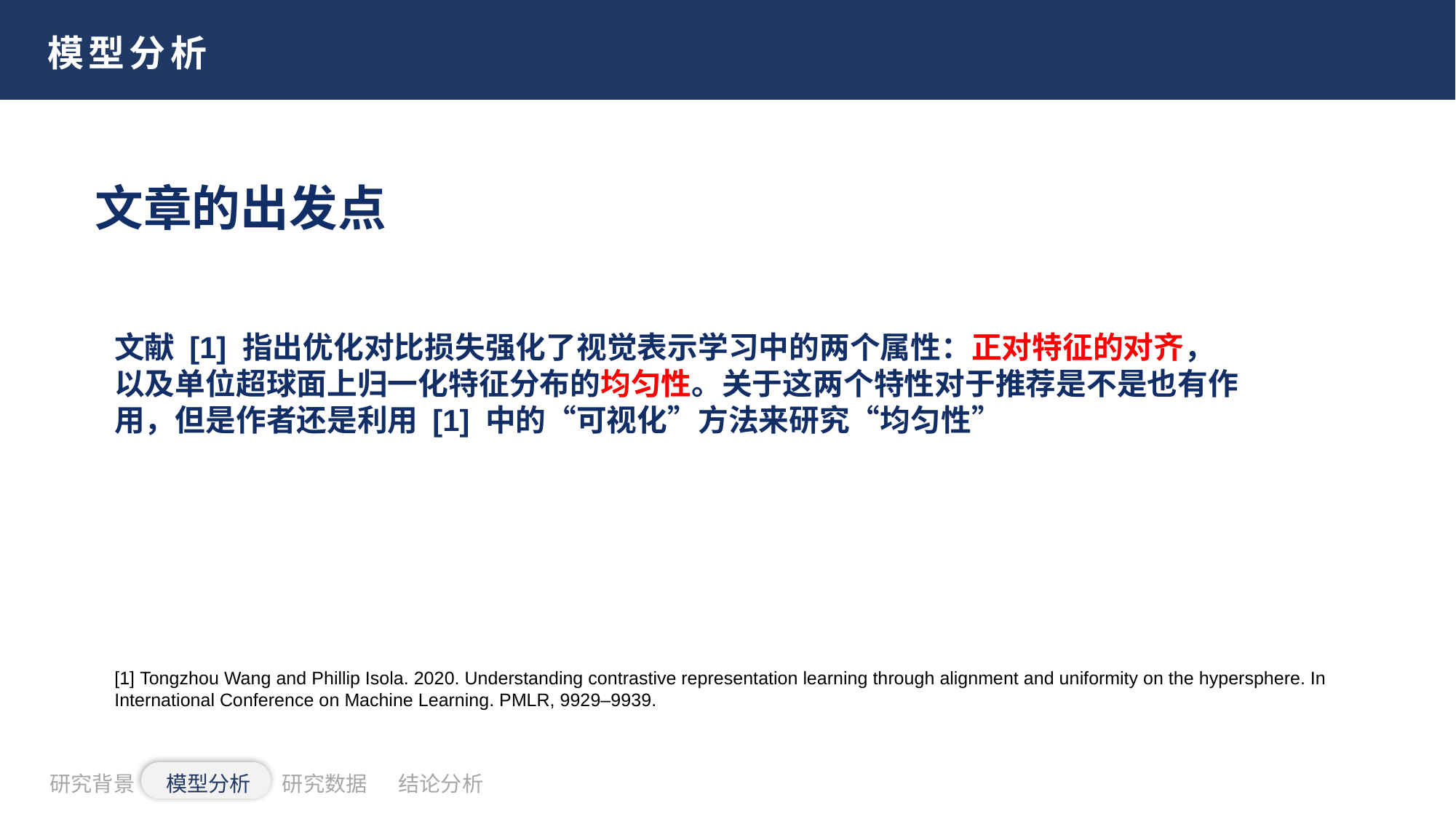

模型分析
文章的出发点
文献 [1] 指出优化对比损失强化了视觉表示学习中的两个属性：正对特征的对齐，以及单位超球面上归一化特征分布的均匀性。关于这两个特性对于推荐是不是也有作用，但是作者还是利用 [1] 中的“可视化”方法来研究“均匀性”
[1] Tongzhou Wang and Phillip Isola. 2020. Understanding contrastive representation learning through alignment and uniformity on the hypersphere. In International Conference on Machine Learning. PMLR, 9929–9939.
研究背景
模型分析
研究数据
结论分析